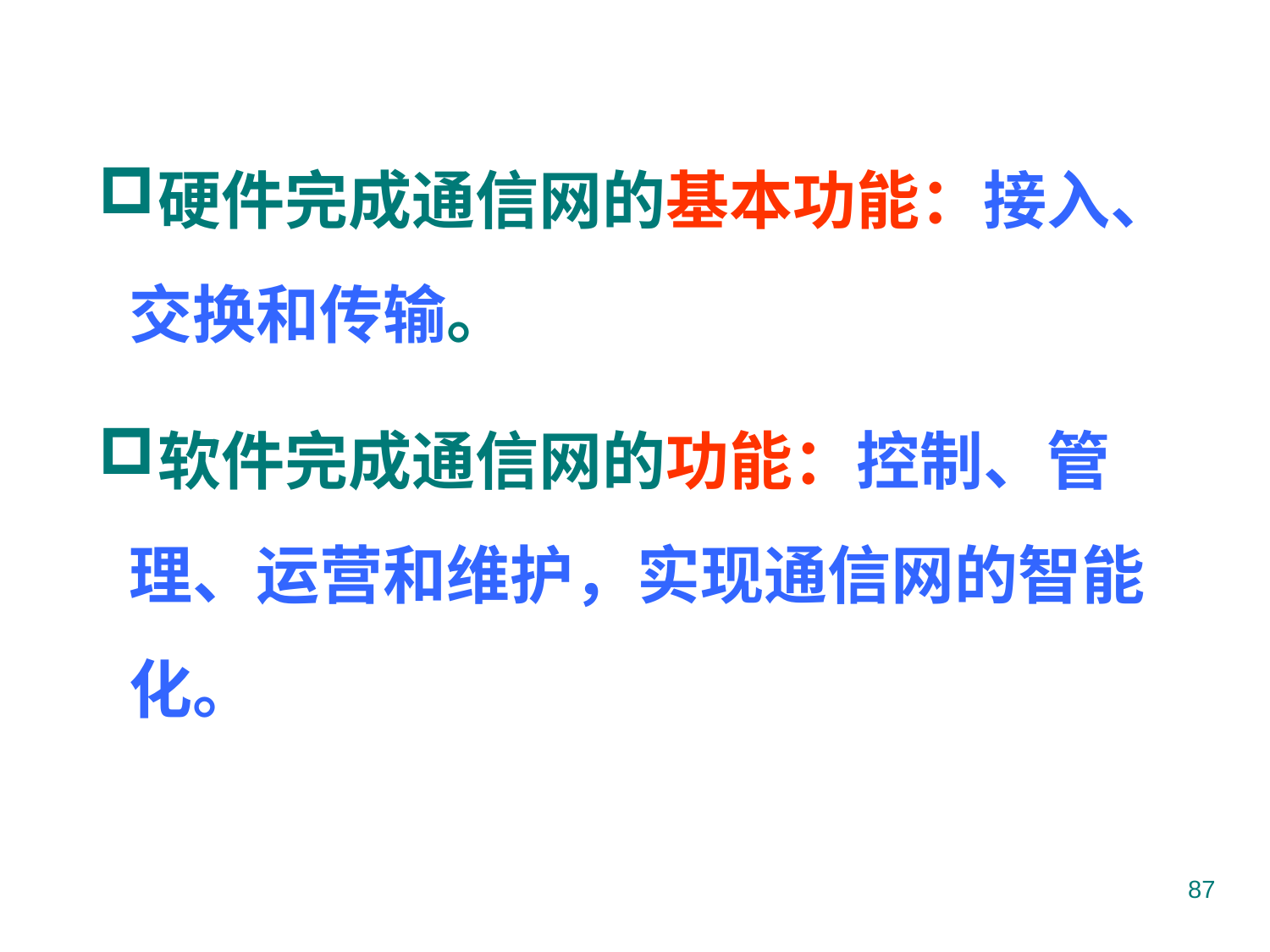

硬件完成通信网的基本功能：接入、交换和传输。
软件完成通信网的功能：控制、管理、运营和维护，实现通信网的智能化。
87